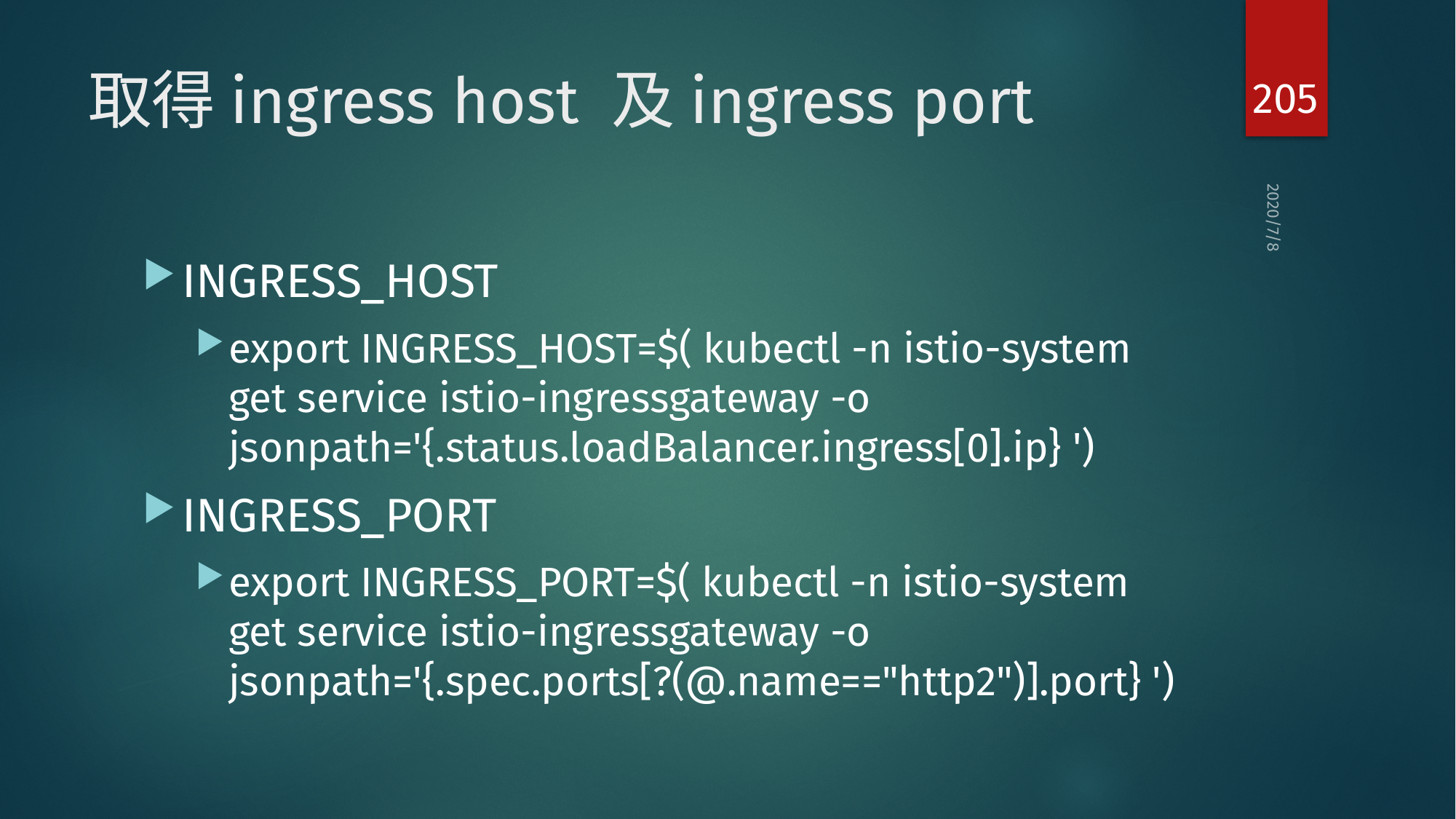

205
# 取得ingress host 及ingress port
2020/7/8
INGRESS_HOST
export INGRESS_HOST=$( kubectl -n istio-system get service istio-ingressgateway -o jsonpath='{.status.loadBalancer.ingress[0].ip} ')
INGRESS_PORT
export INGRESS_PORT=$( kubectl -n istio-system get service istio-ingressgateway -o jsonpath='{.spec.ports[?(@.name=="http2")].port} ')